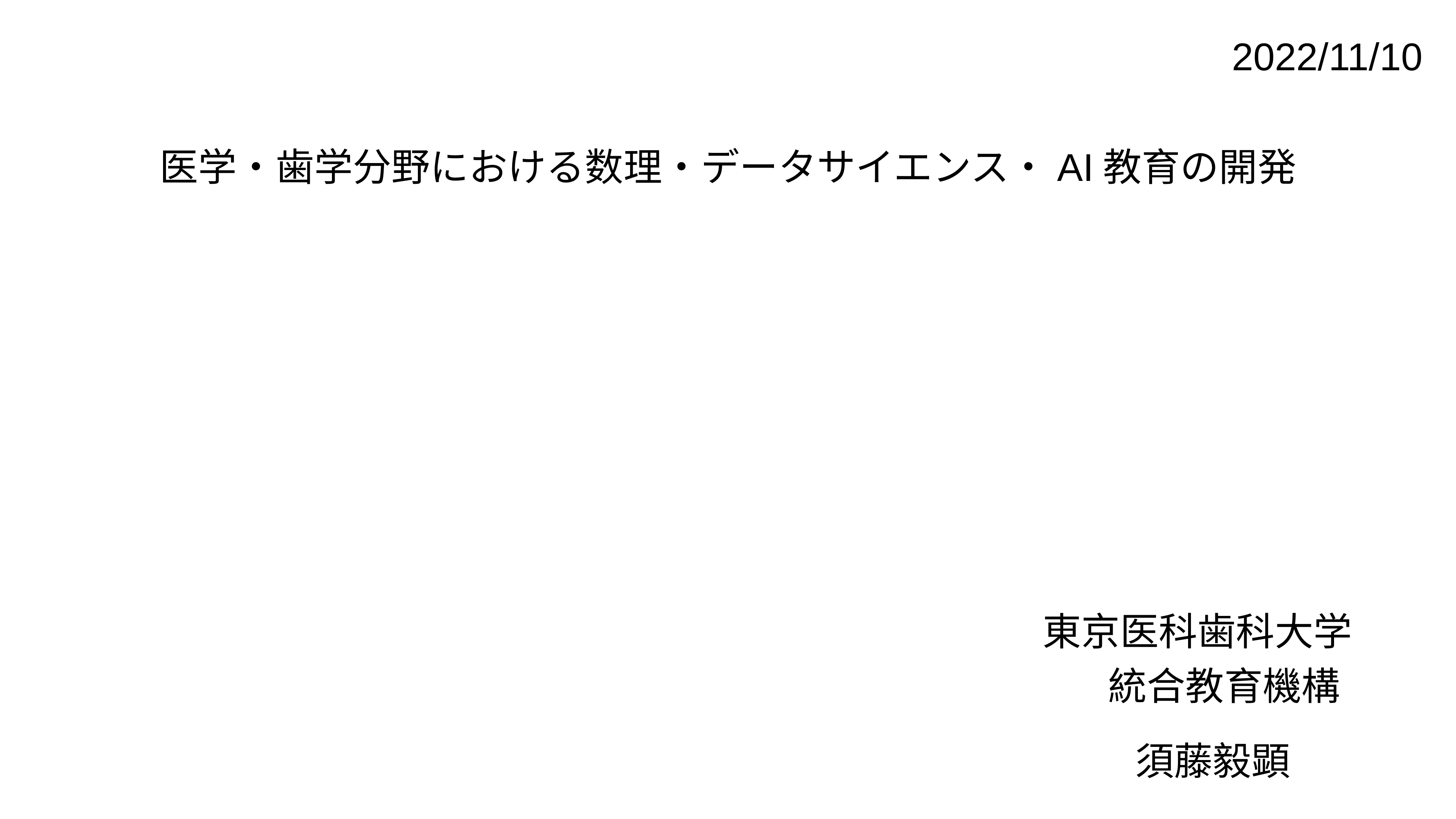

2022/11/10
医学・歯学分野における数理・データサイエンス・AI教育の開発
東京医科歯科大学
統合教育機構
須藤毅顕